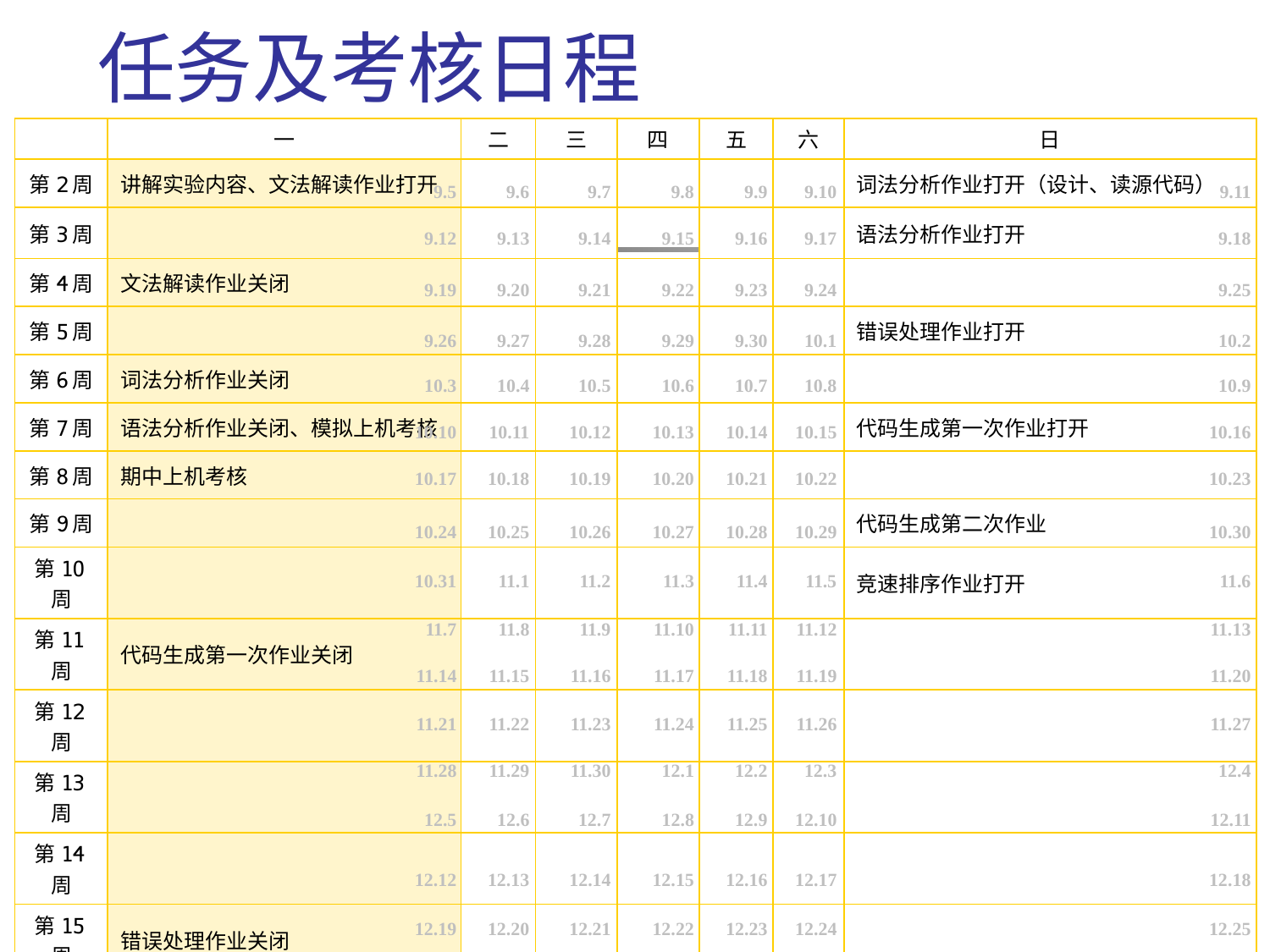

# 任务及考核日程
|  | 一 | 二 | 三 | 四 | 五 | 六 | 日 |
| --- | --- | --- | --- | --- | --- | --- | --- |
| 第2周 | 讲解实验内容、文法解读作业打开 |  |  |  |  |  | 词法分析作业打开（设计、读源代码） |
| 第3周 |  |  |  |  |  |  | 语法分析作业打开 |
| 第4周 | 文法解读作业关闭 |  |  |  |  |  |  |
| 第5周 |  |  |  |  |  |  | 错误处理作业打开 |
| 第6周 | 词法分析作业关闭 |  |  |  |  |  |  |
| 第7周 | 语法分析作业关闭、模拟上机考核 |  |  |  |  |  | 代码生成第一次作业打开 |
| 第8周 | 期中上机考核 |  |  |  |  |  |  |
| 第9周 |  |  |  |  |  |  | 代码生成第二次作业 |
| 第10周 |  |  |  |  |  |  | 竞速排序作业打开 |
| 第11周 | 代码生成第一次作业关闭 |  |  |  |  |  |  |
| 第12周 |  |  |  |  |  |  |  |
| 第13周 |  |  |  |  |  |  |  |
| 第14周 |  |  |  |  |  |  |  |
| 第15周 | 错误处理作业关闭 |  |  |  |  |  |  |
| 第16周 | 模拟上机考核 |  |  |  |  |  | 代码生成第二次作业关闭 竞速排序作业关闭（及感想、文档、文章） |
| 第17周 | 期末上机考核 |  |  |  |  |  |  |
| 9.5 | 9.6 | 9.7 | 9.8 | 9.9 | 9.10 | 9.11 |
| --- | --- | --- | --- | --- | --- | --- |
| 9.12 | 9.13 | 9.14 | 9.15 | 9.16 | 9.17 | 9.18 |
| 9.19 | 9.20 | 9.21 | 9.22 | 9.23 | 9.24 | 9.25 |
| 9.26 | 9.27 | 9.28 | 9.29 | 9.30 | 10.1 | 10.2 |
| 10.3 | 10.4 | 10.5 | 10.6 | 10.7 | 10.8 | 10.9 |
| 10.10 | 10.11 | 10.12 | 10.13 | 10.14 | 10.15 | 10.16 |
| 10.17 | 10.18 | 10.19 | 10.20 | 10.21 | 10.22 | 10.23 |
| 10.24 | 10.25 | 10.26 | 10.27 | 10.28 | 10.29 | 10.30 |
| 10.31 | 11.1 | 11.2 | 11.3 | 11.4 | 11.5 | 11.6 |
| 11.7 | 11.8 | 11.9 | 11.10 | 11.11 | 11.12 | 11.13 |
| 11.14 | 11.15 | 11.16 | 11.17 | 11.18 | 11.19 | 11.20 |
| 11.21 | 11.22 | 11.23 | 11.24 | 11.25 | 11.26 | 11.27 |
| 11.28 | 11.29 | 11.30 | 12.1 | 12.2 | 12.3 | 12.4 |
| 12.5 | 12.6 | 12.7 | 12.8 | 12.9 | 12.10 | 12.11 |
| 12.12 | 12.13 | 12.14 | 12.15 | 12.16 | 12.17 | 12.18 |
| 12.19 | 12.20 | 12.21 | 12.22 | 12.23 | 12.24 | 12.25 |